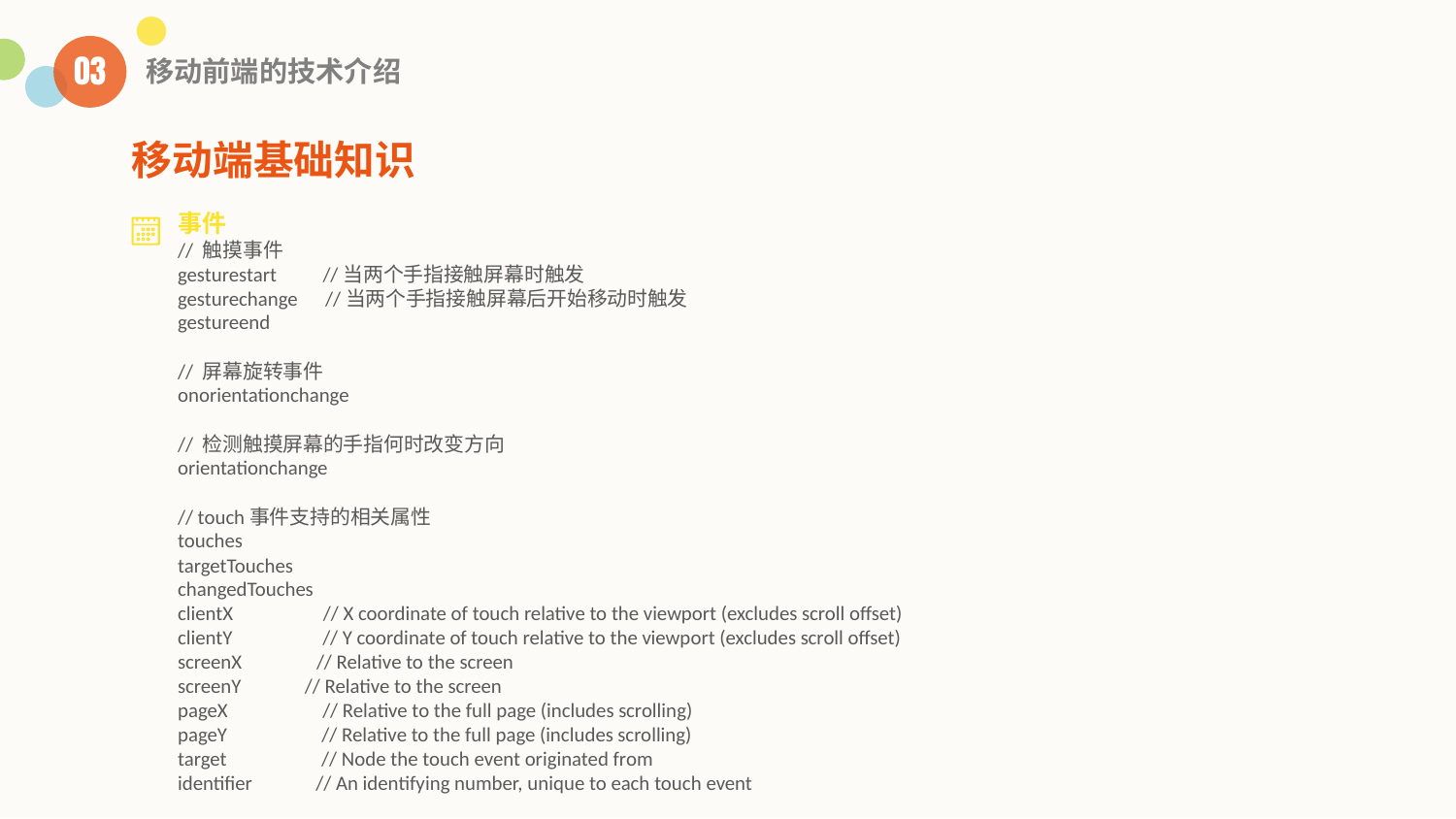

03
移动前端的技术介绍

移动端基础知识
事件
// 触摸事件
gesturestart          //当两个手指接触屏幕时触发
gesturechange      //当两个手指接触屏幕后开始移动时触发
gestureend

// 屏幕旋转事件
onorientationchange

// 检测触摸屏幕的手指何时改变方向
orientationchange

// touch事件支持的相关属性
touches
targetTouches
changedTouches
clientX　　　　// X coordinate of touch relative to the viewport (excludes scroll offset)
clientY　　　　// Y coordinate of touch relative to the viewport (excludes scroll offset)
screenX　　　 // Relative to the screen
screenY 　　  // Relative to the screen
pageX　　 　　// Relative to the full page (includes scrolling)
pageY　　　　 // Relative to the full page (includes scrolling)
target　　　　 // Node the touch event originated from
identifier　　   // An identifying number, unique to each touch event